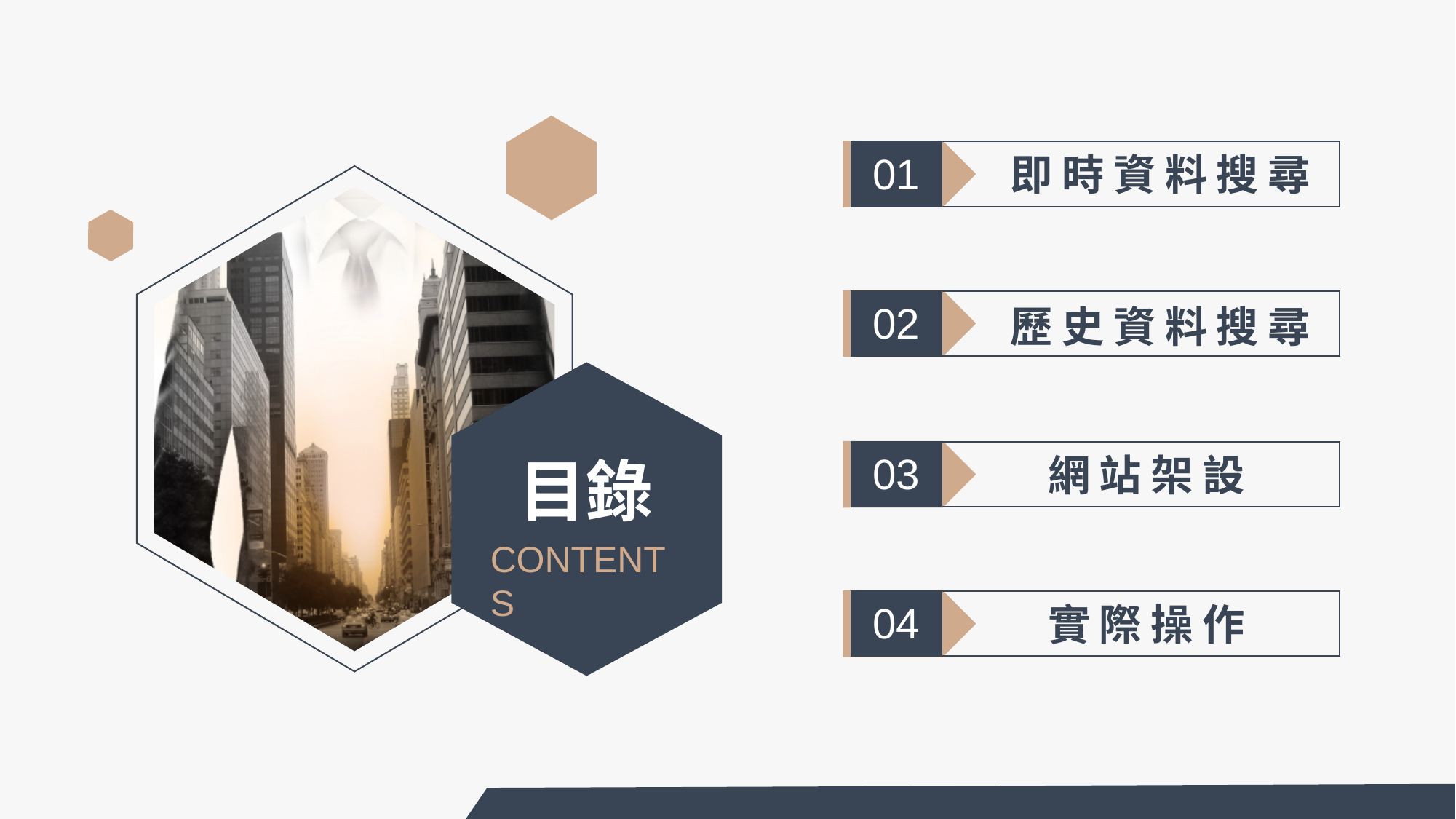

01
即時資料搜尋

02
歷史資料搜尋

03
網站架設
目錄
CONTENTS

04
實際操作